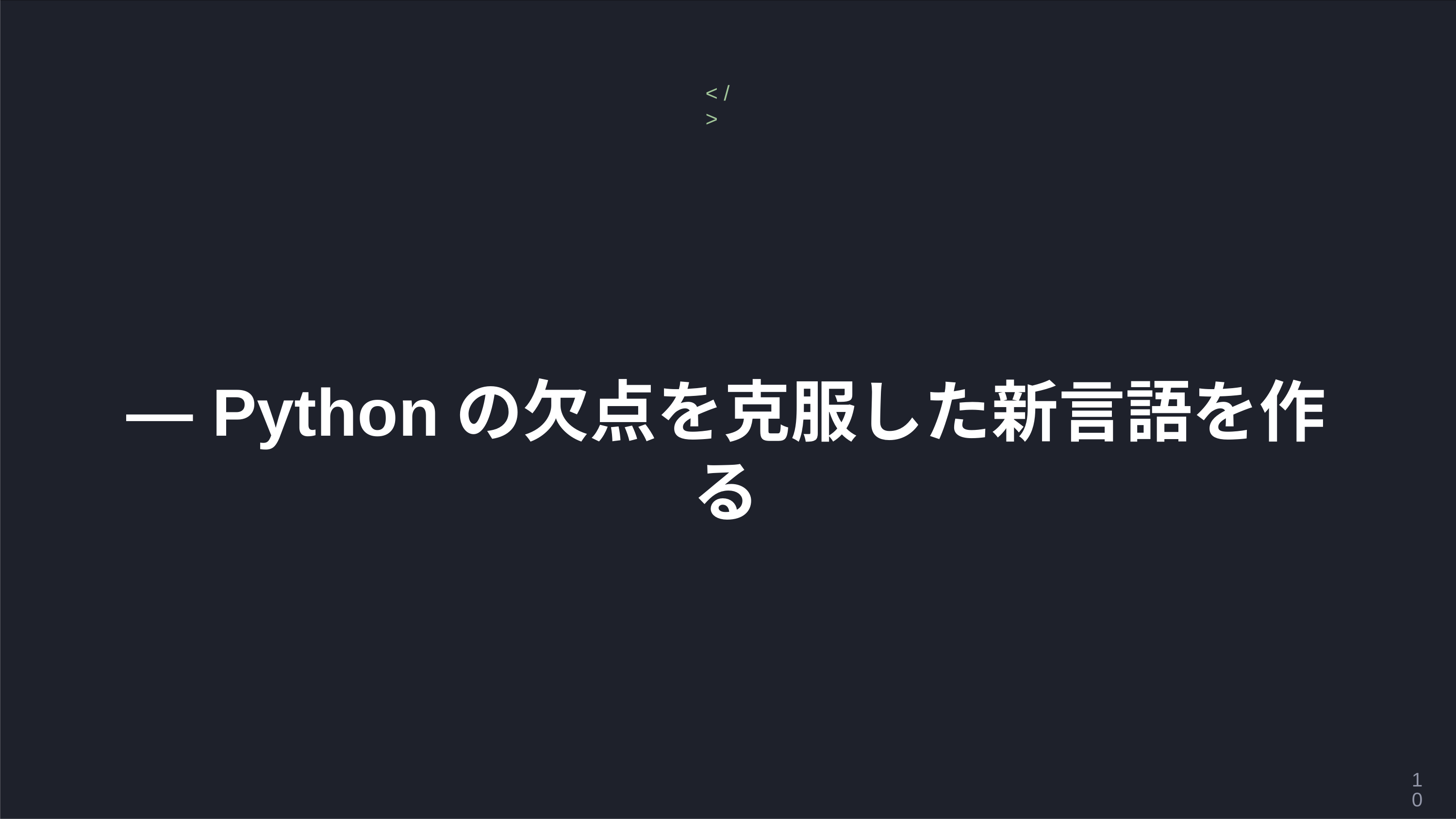

< / >
# ― Pythonの欠点を克服した新言語を作る
10